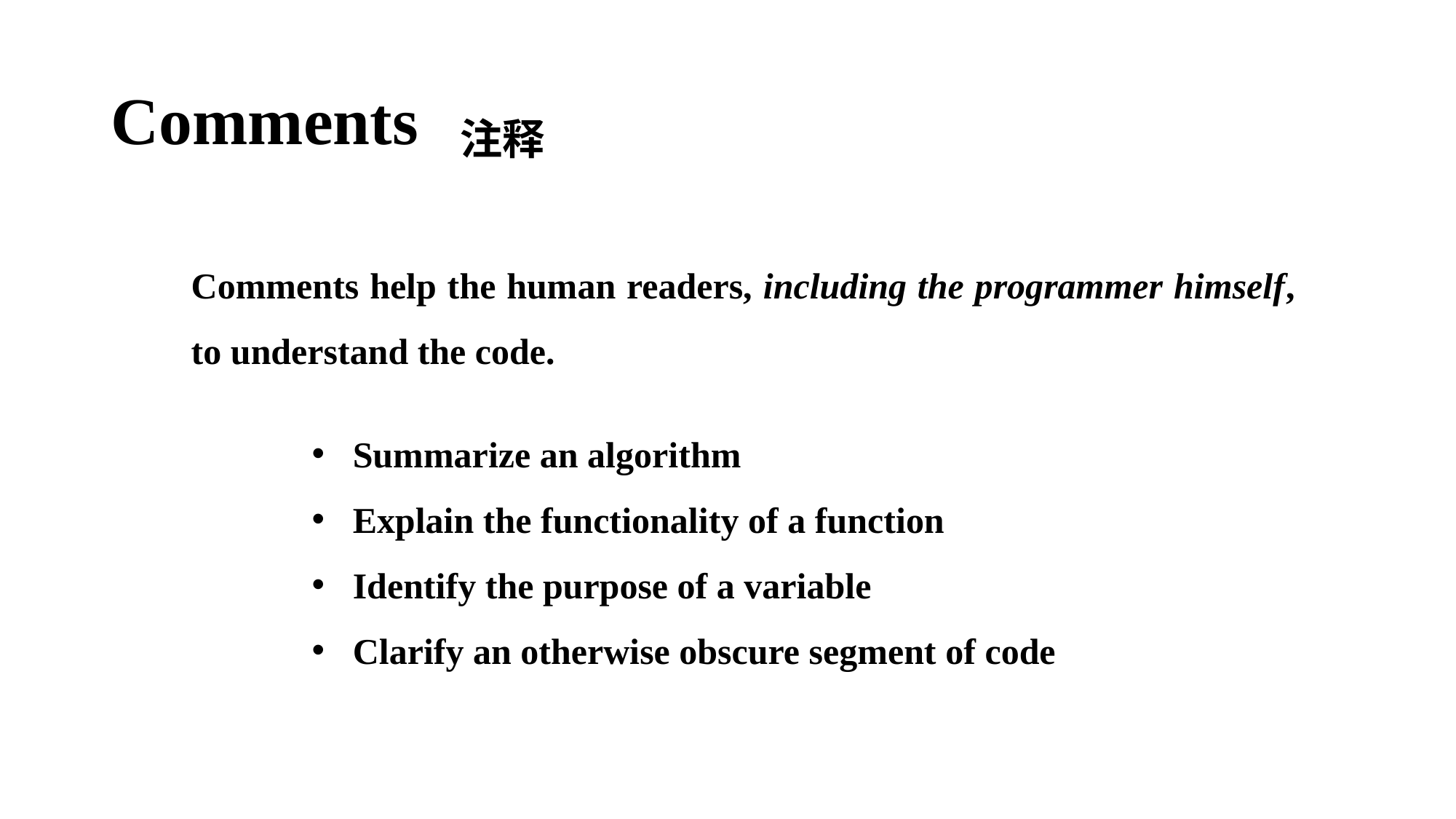

# Comments
注释
Comments help the human readers, including the programmer himself, to understand the code.
Summarize an algorithm
Explain the functionality of a function
Identify the purpose of a variable
Clarify an otherwise obscure segment of code